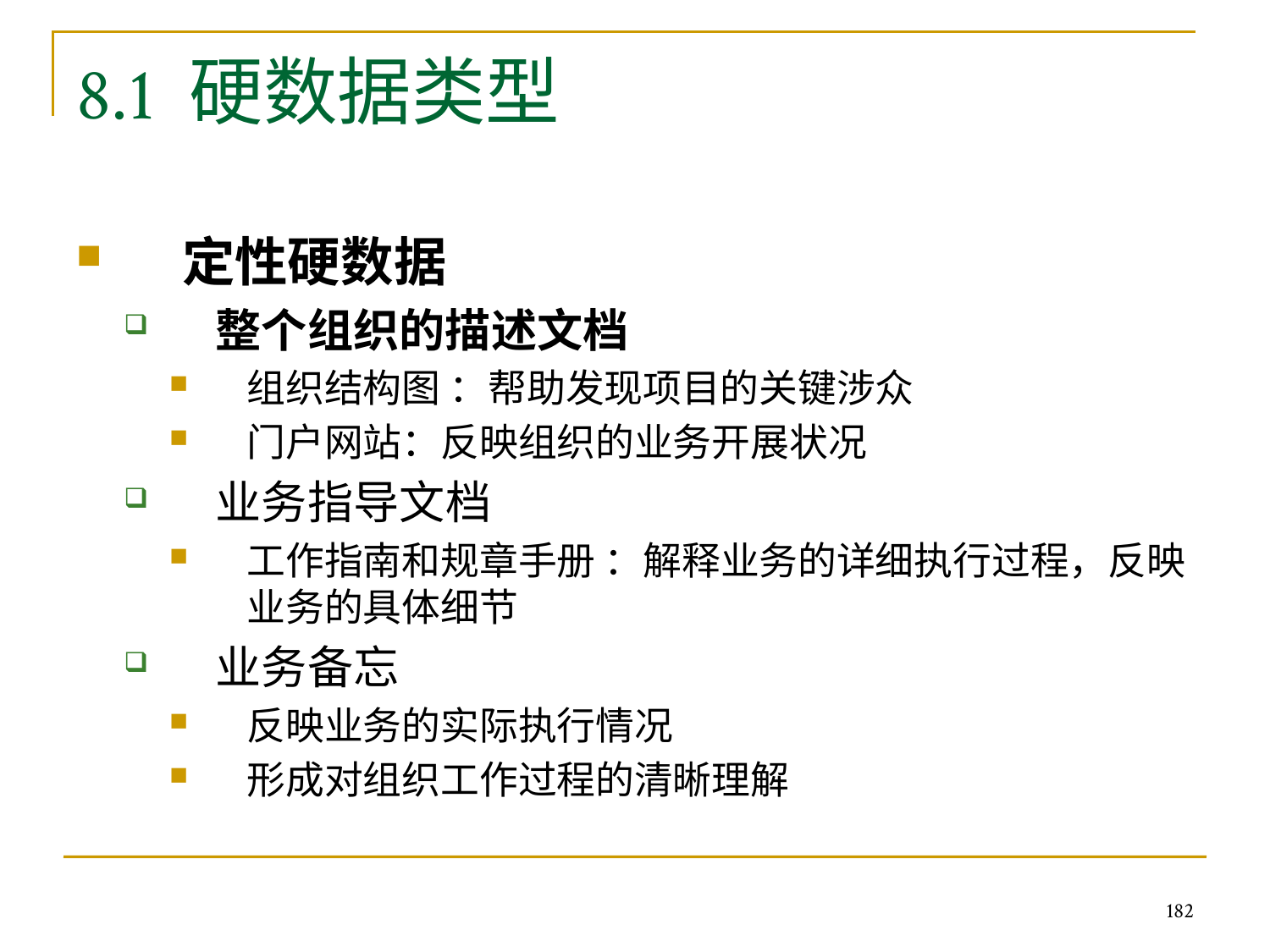

# 8.1 硬数据类型
定性硬数据
整个组织的描述文档
组织结构图 ：帮助发现项目的关键涉众
门户网站：反映组织的业务开展状况
业务指导文档
工作指南和规章手册 ：解释业务的详细执行过程，反映业务的具体细节
业务备忘
反映业务的实际执行情况
形成对组织工作过程的清晰理解
182